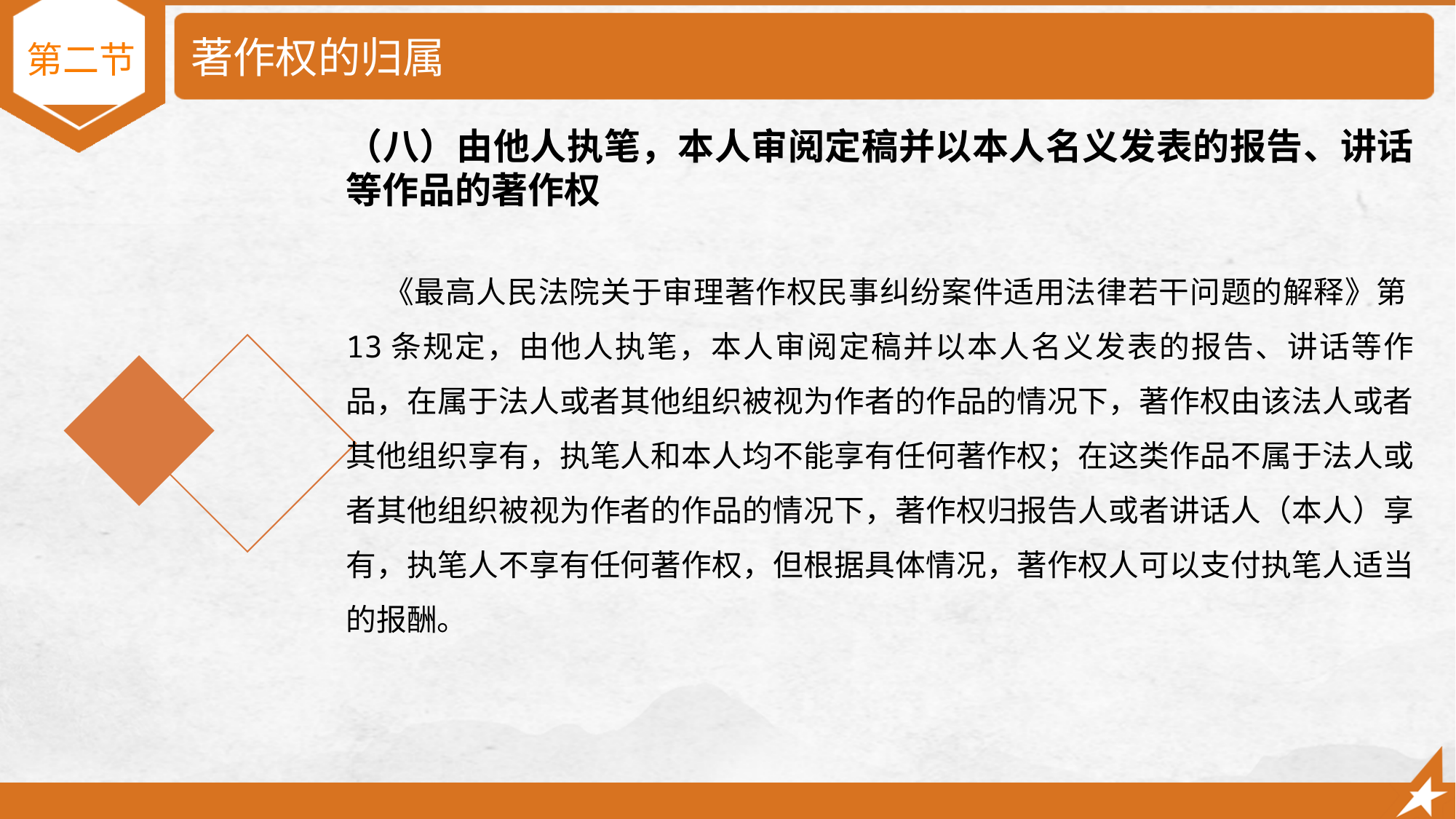

# 著作权的归属
第二节
（八）由他人执笔，本人审阅定稿并以本人名义发表的报告、讲话等作品的著作权

    《最高人民法院关于审理著作权民事纠纷案件适用法律若干问题的解释》第13条规定，由他人执笔，本人审阅定稿并以本人名义发表的报告、讲话等作品，在属于法人或者其他组织被视为作者的作品的情况下，著作权由该法人或者其他组织享有，执笔人和本人均不能享有任何著作权；在这类作品不属于法人或者其他组织被视为作者的作品的情况下，著作权归报告人或者讲话人（本人）享有，执笔人不享有任何著作权，但根据具体情况，著作权人可以支付执笔人适当的报酬。